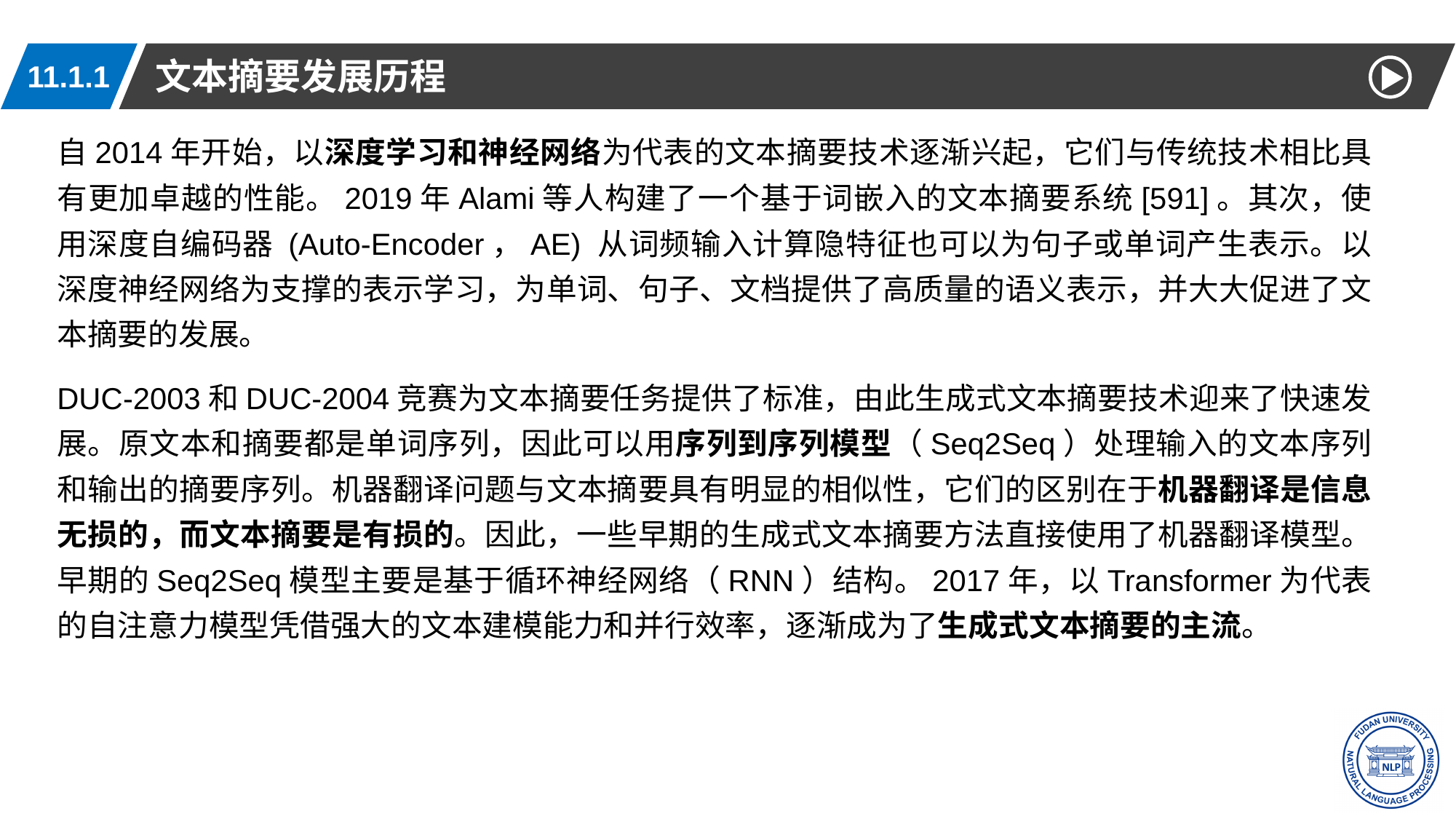

文本摘要发展历程
11.1.1

自2014年开始，以深度学习和神经网络为代表的文本摘要技术逐渐兴起，它们与传统技术相比具有更加卓越的性能。2019年Alami等人构建了一个基于词嵌入的文本摘要系统[591]。其次，使用深度自编码器 (Auto-Encoder，AE) 从词频输入计算隐特征也可以为句子或单词产生表示。以深度神经网络为支撑的表示学习，为单词、句子、文档提供了高质量的语义表示，并大大促进了文本摘要的发展。
DUC-2003和DUC-2004竞赛为文本摘要任务提供了标准，由此生成式文本摘要技术迎来了快速发展。原文本和摘要都是单词序列，因此可以用序列到序列模型（Seq2Seq）处理输入的文本序列和输出的摘要序列。机器翻译问题与文本摘要具有明显的相似性，它们的区别在于机器翻译是信息无损的，而文本摘要是有损的。因此，一些早期的生成式文本摘要方法直接使用了机器翻译模型。早期的Seq2Seq模型主要是基于循环神经网络（RNN）结构。2017年，以Transformer为代表的自注意力模型凭借强大的文本建模能力和并行效率，逐渐成为了生成式文本摘要的主流。
7